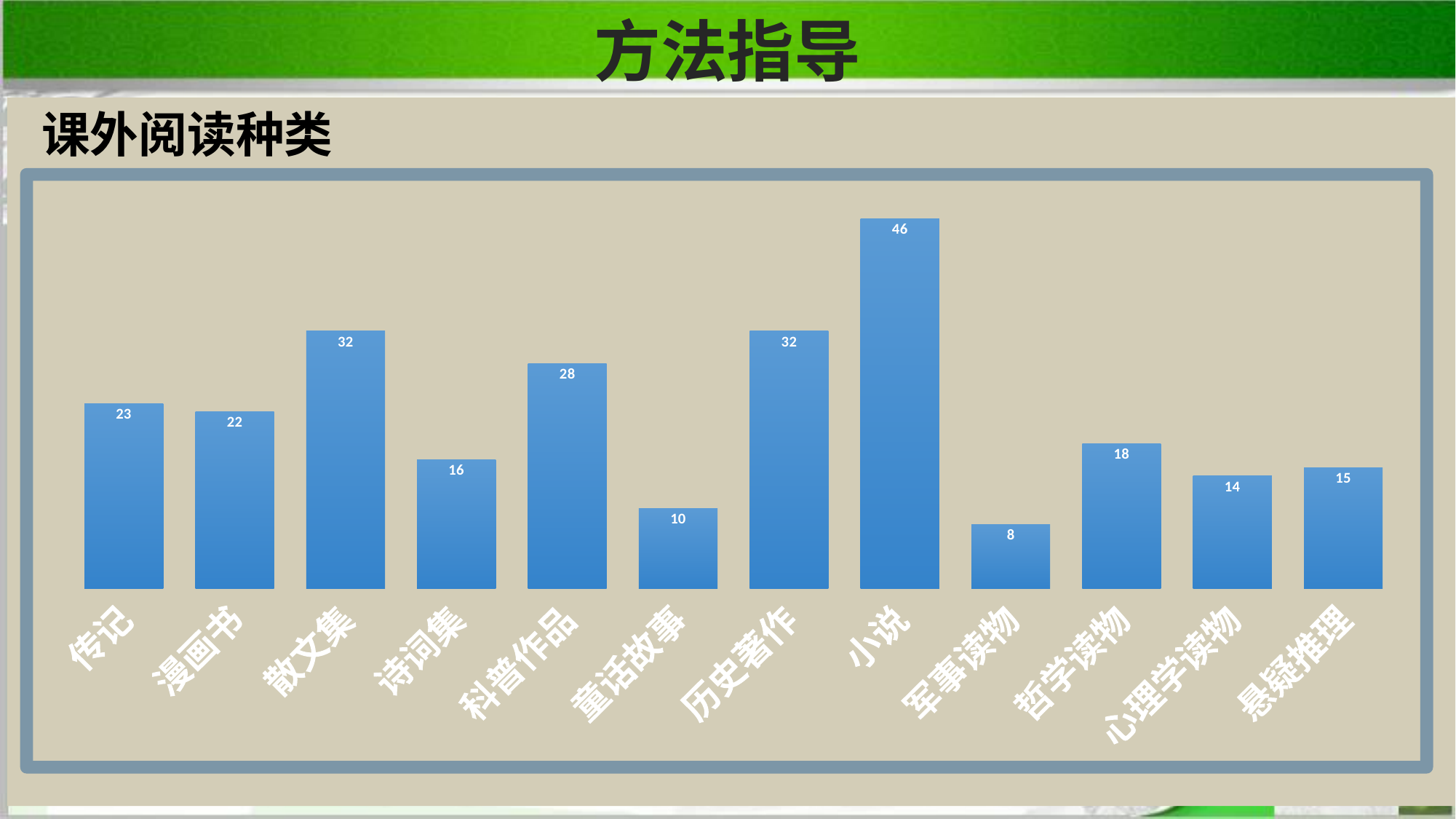

方法指导

课外阅读种类

### Chart

| Category |  |
|---|---|
| 传记 | 23.0 |
| 漫画书 | 22.0 |
| 散文集 | 32.0 |
| 诗词集 | 16.0 |
| 科普作品 | 28.0 |
| 童话故事 | 10.0 |
| 历史著作 | 32.0 |
| 小说 | 46.0 |
| 军事读物 | 8.0 |
| 哲学读物 | 18.0 |
| 心理学读物 | 14.0 |
| 悬疑推理 | 15.0 |